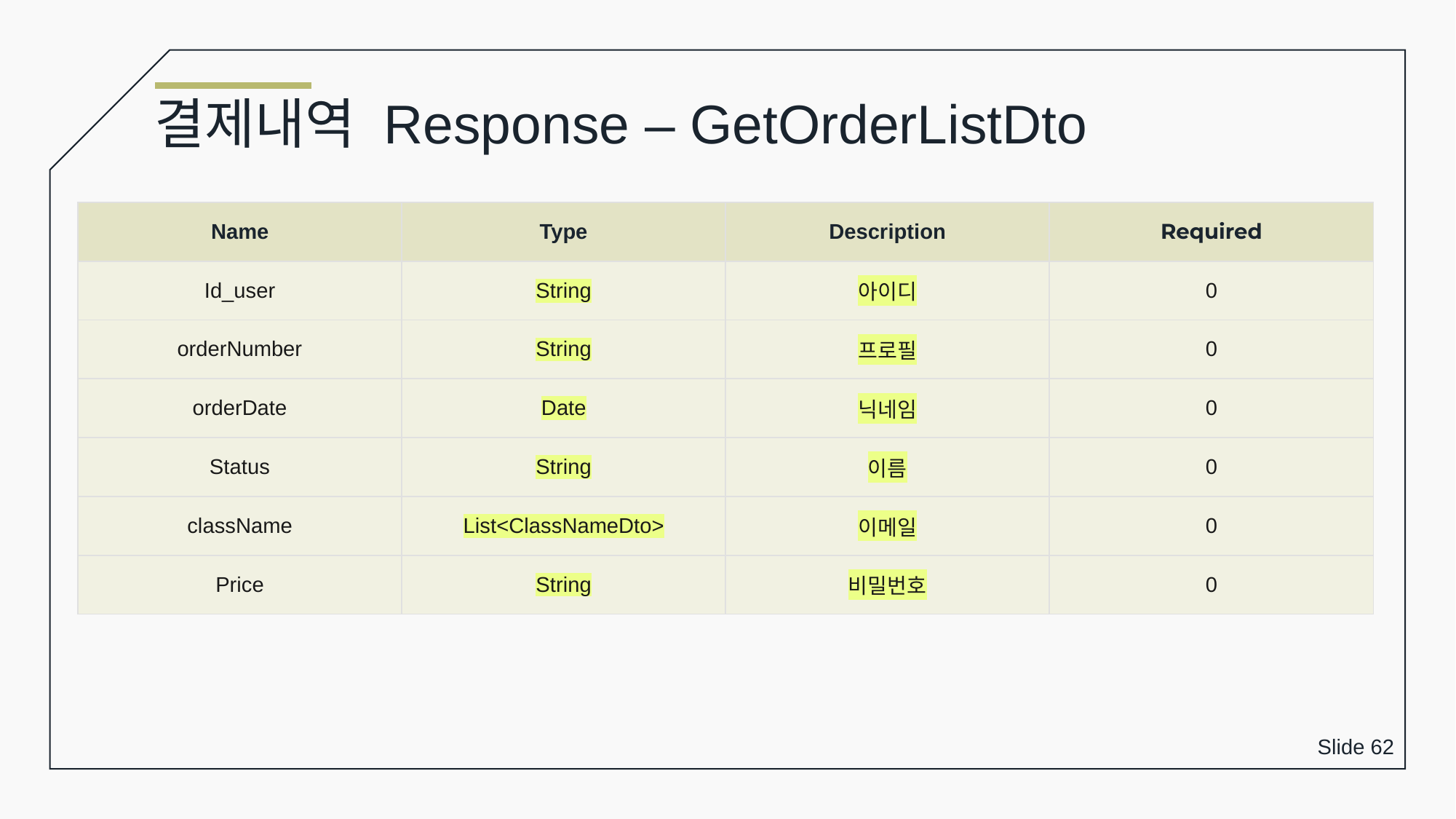

결제내역 Response – GetOrderListDto

| Name | Type | Description | Required |
| --- | --- | --- | --- |
| Id\_user | String | 아이디 | 0 |
| orderNumber | String | 프로필 | 0 |
| orderDate | Date | 닉네임 | 0 |
| Status | String | 이름 | 0 |
| className | List<ClassNameDto> | 이메일 | 0 |
| Price | String | 비밀번호 | 0 |